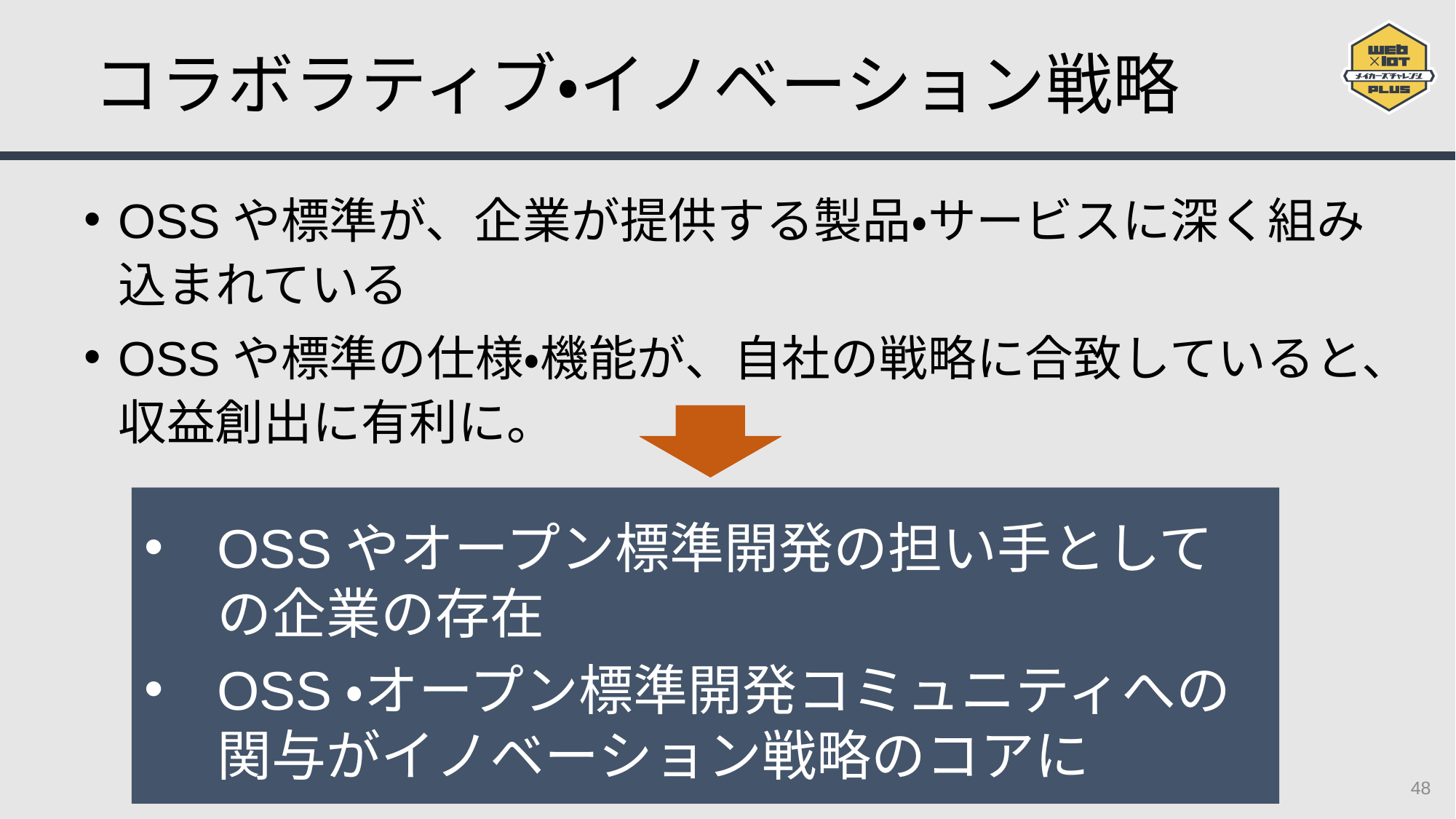

# コラボラティブ・イノベーション戦略
OSSや標準が、企業が提供する製品・サービスに深く組み込まれている
OSSや標準の仕様・機能が、自社の戦略に合致していると、収益創出に有利に。

OSSやオープン標準開発の担い手としての企業の存在
OSS・オープン標準開発コミュニティへの関与がイノベーション戦略のコアに
48